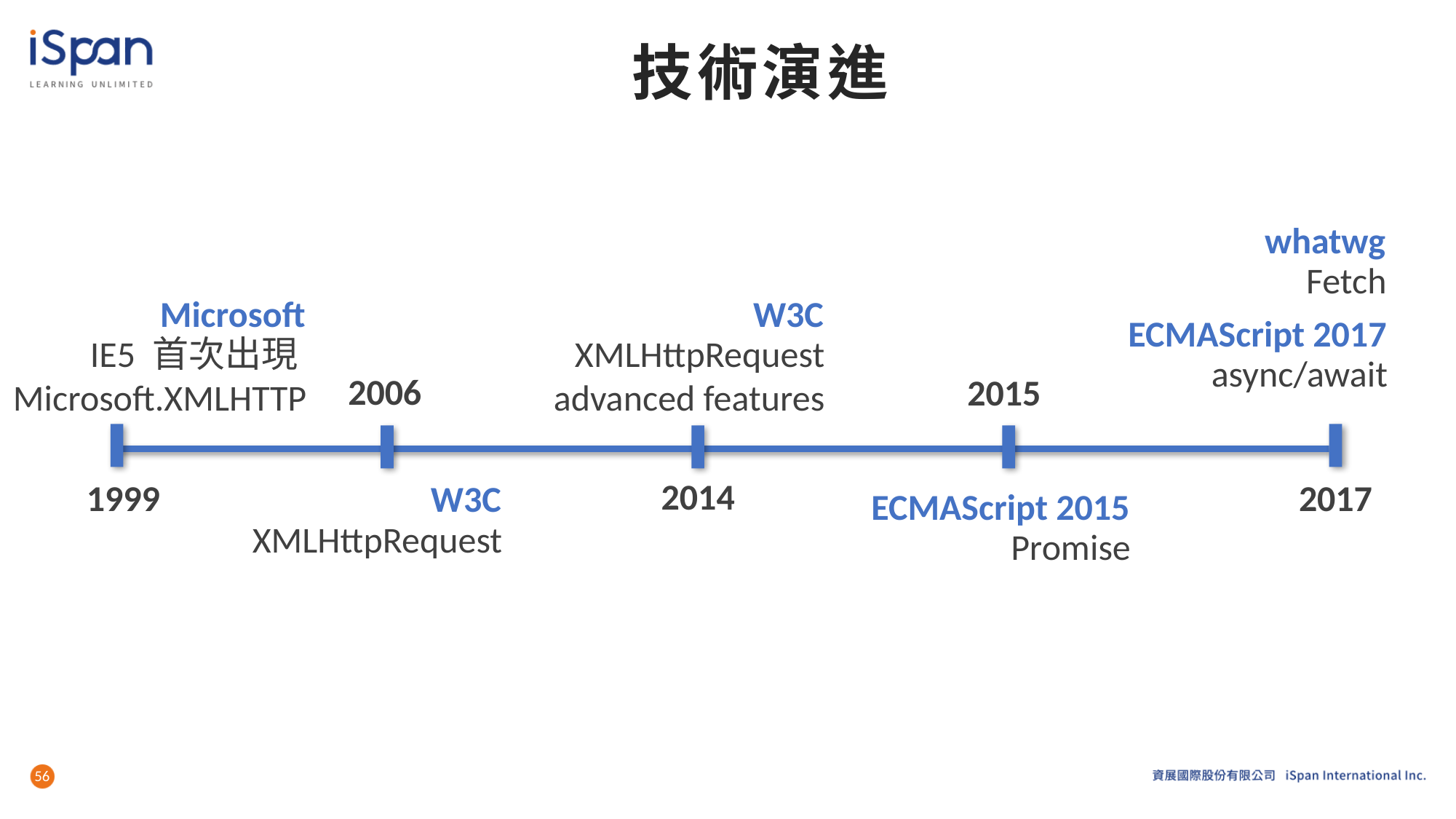

# 技術演進

whatwg
Fetch
W3C
XMLHttpRequest advanced features
Microsoft
IE5 首次出現Microsoft.XMLHTTP
ECMAScript 2017
async/await
2006
2015

2014
2017
1999
W3C
XMLHttpRequest
ECMAScript 2015
Promise
56